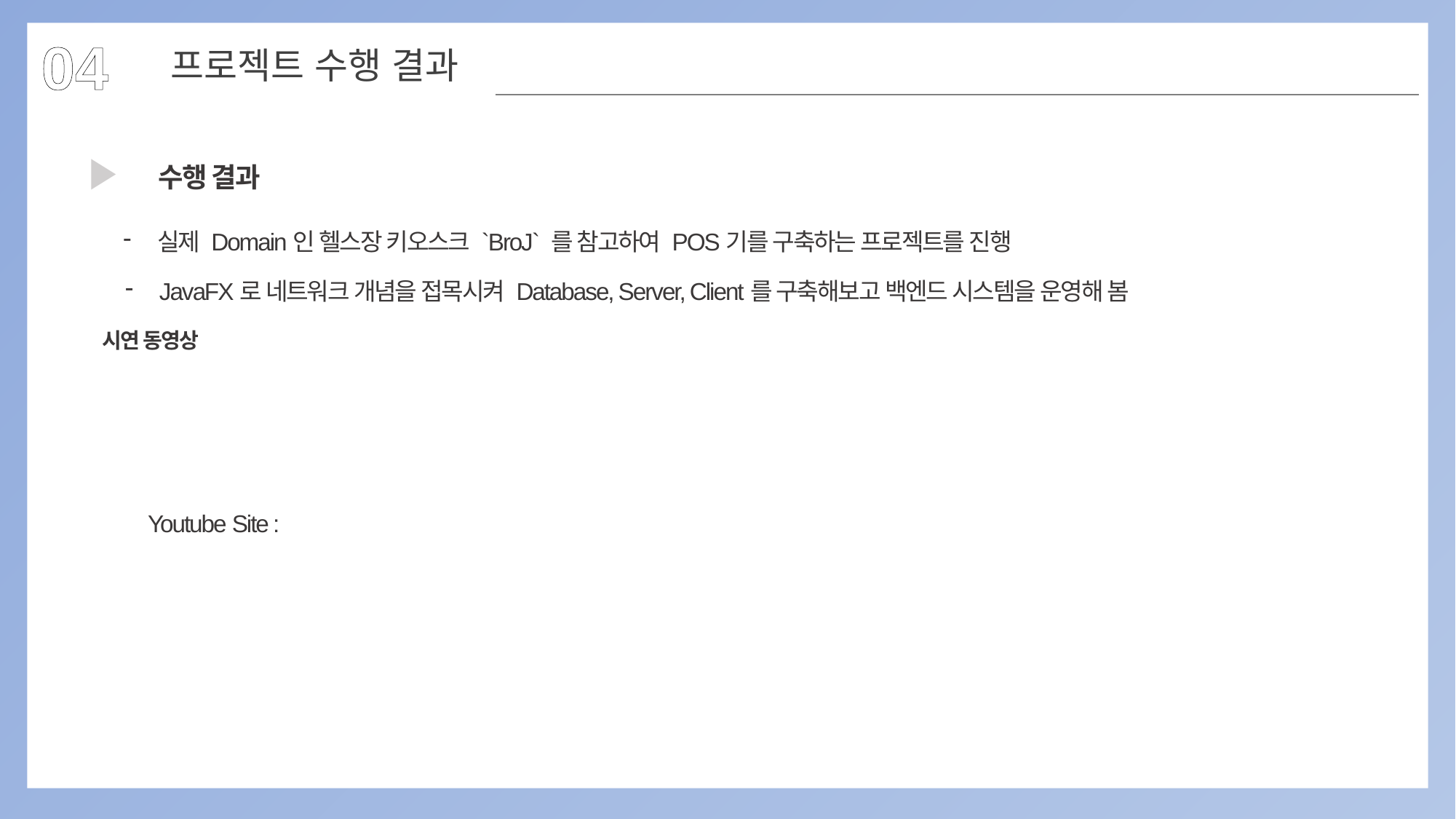

04
프로젝트 수행 결과
▶
수행 결과
실제 Domain인 헬스장 키오스크 `BroJ` 를 참고하여 POS기를 구축하는 프로젝트를 진행
JavaFX로 네트워크 개념을 접목시켜 Database, Server, Client를 구축해보고 백엔드 시스템을 운영해 봄
시연 동영상
Youtube Site :